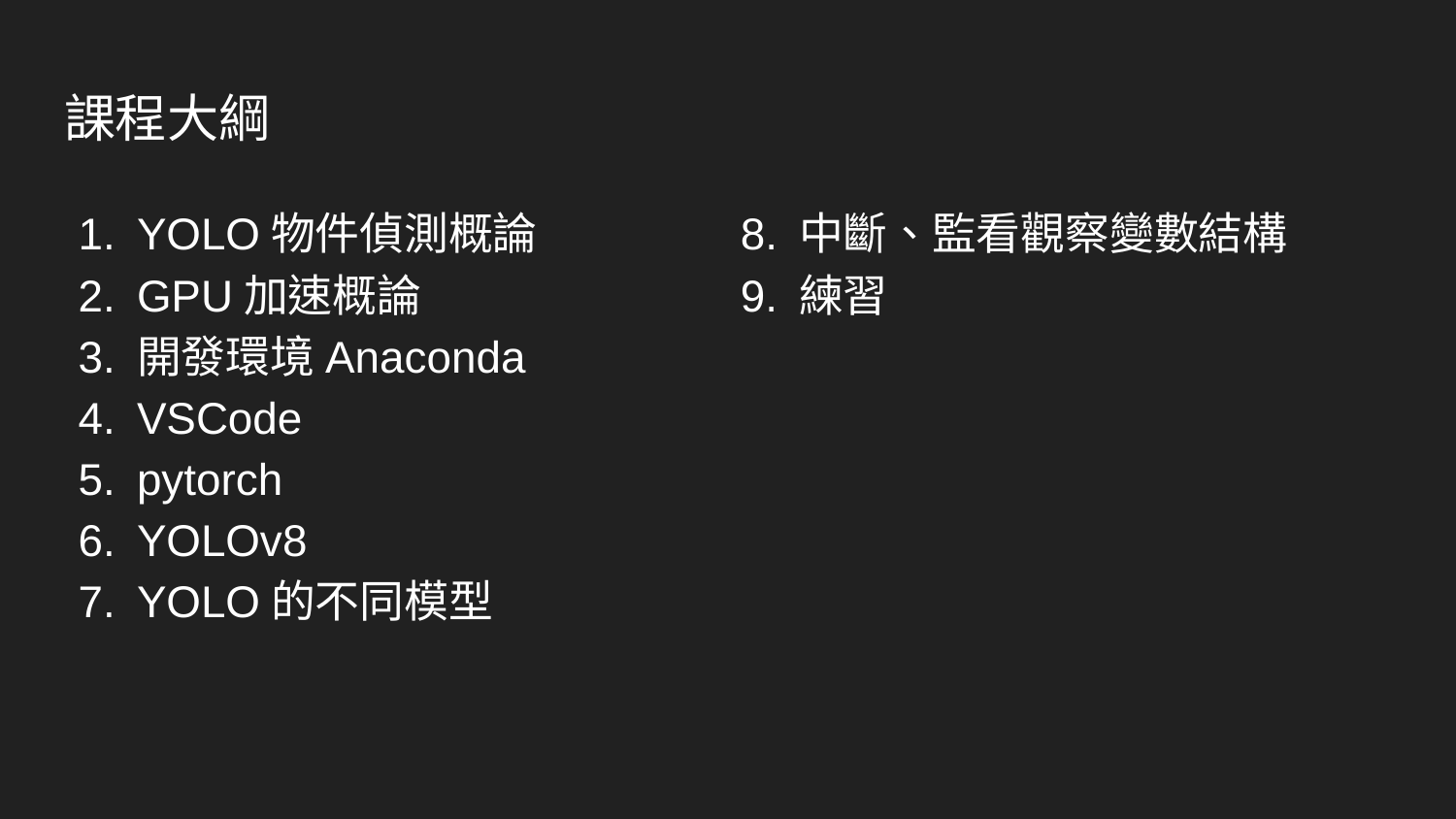

# 課程大綱
YOLO物件偵測概論
GPU加速概論
開發環境Anaconda
VSCode
pytorch
YOLOv8
YOLO的不同模型

中斷、監看觀察變數結構
練習